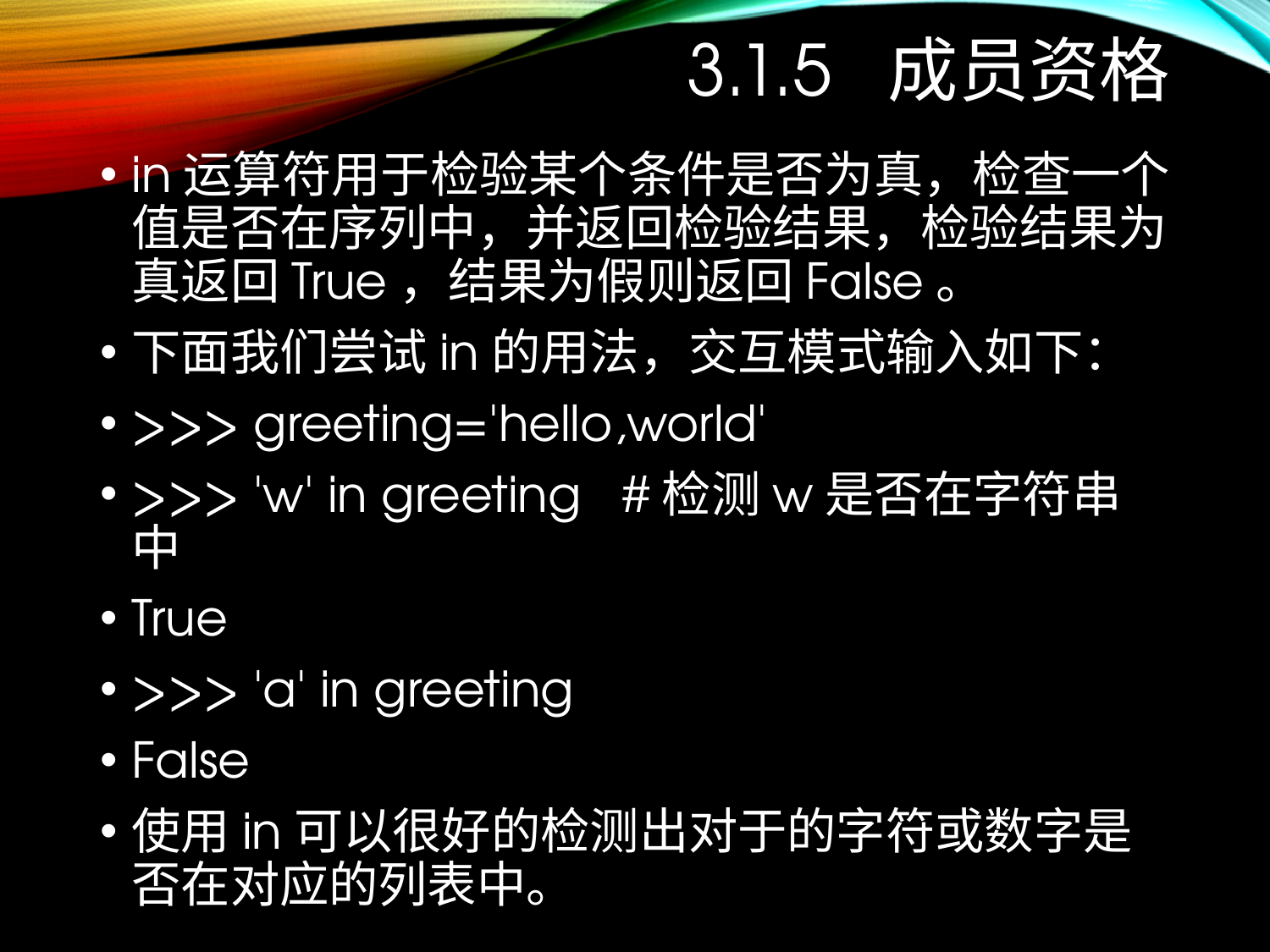

# 3.1.5  成员资格
in运算符用于检验某个条件是否为真，检查一个值是否在序列中，并返回检验结果，检验结果为真返回True，结果为假则返回False。
下面我们尝试in的用法，交互模式输入如下：
>>> greeting='hello,world'
>>> 'w' in greeting   #检测w是否在字符串中
True
>>> 'a' in greeting
False
使用in可以很好的检测出对于的字符或数字是否在对应的列表中。